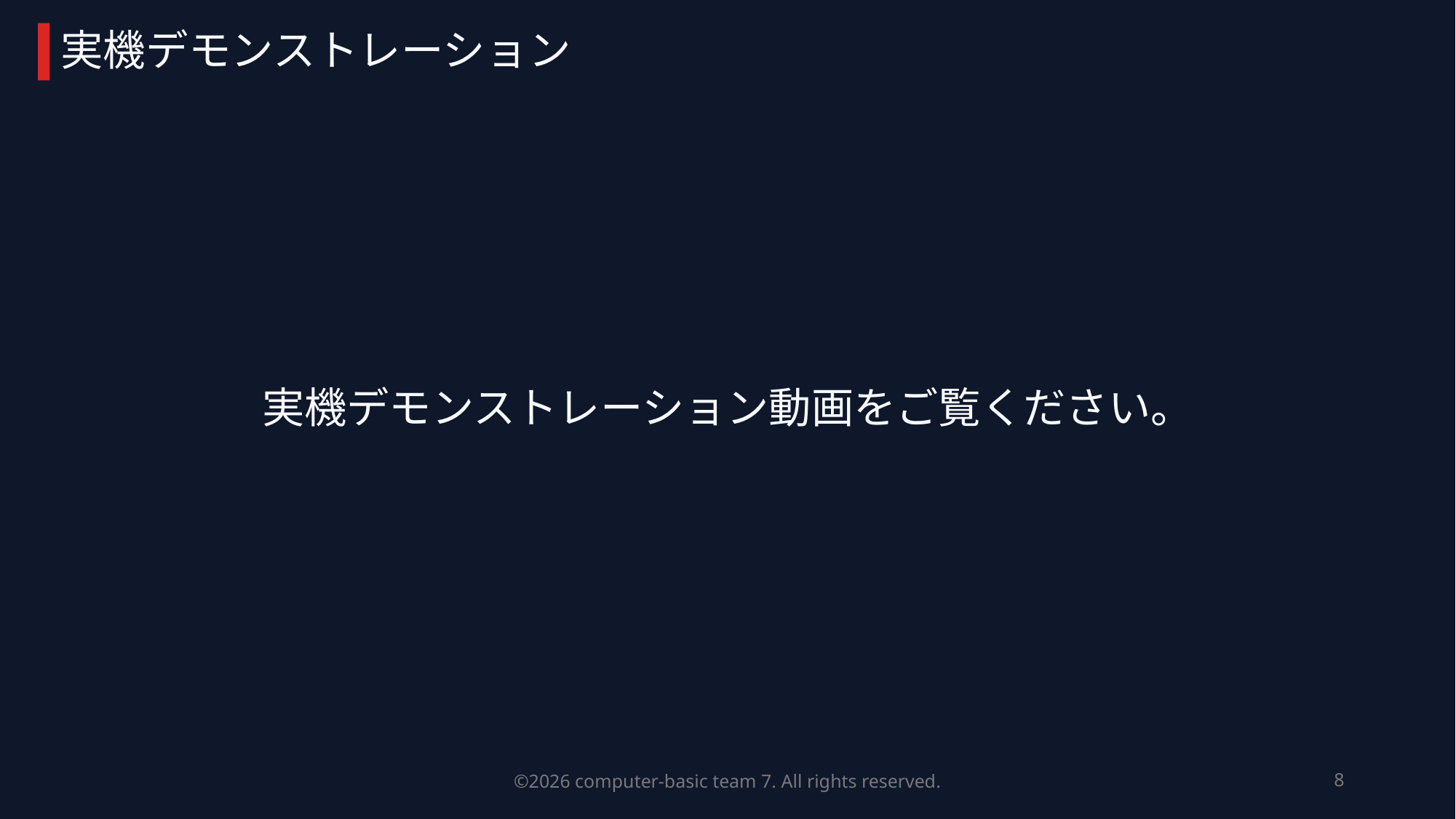

# 実機デモンストレーション
実機デモンストレーション動画をご覧ください。
©2026 computer-basic team 7. All rights reserved.
8